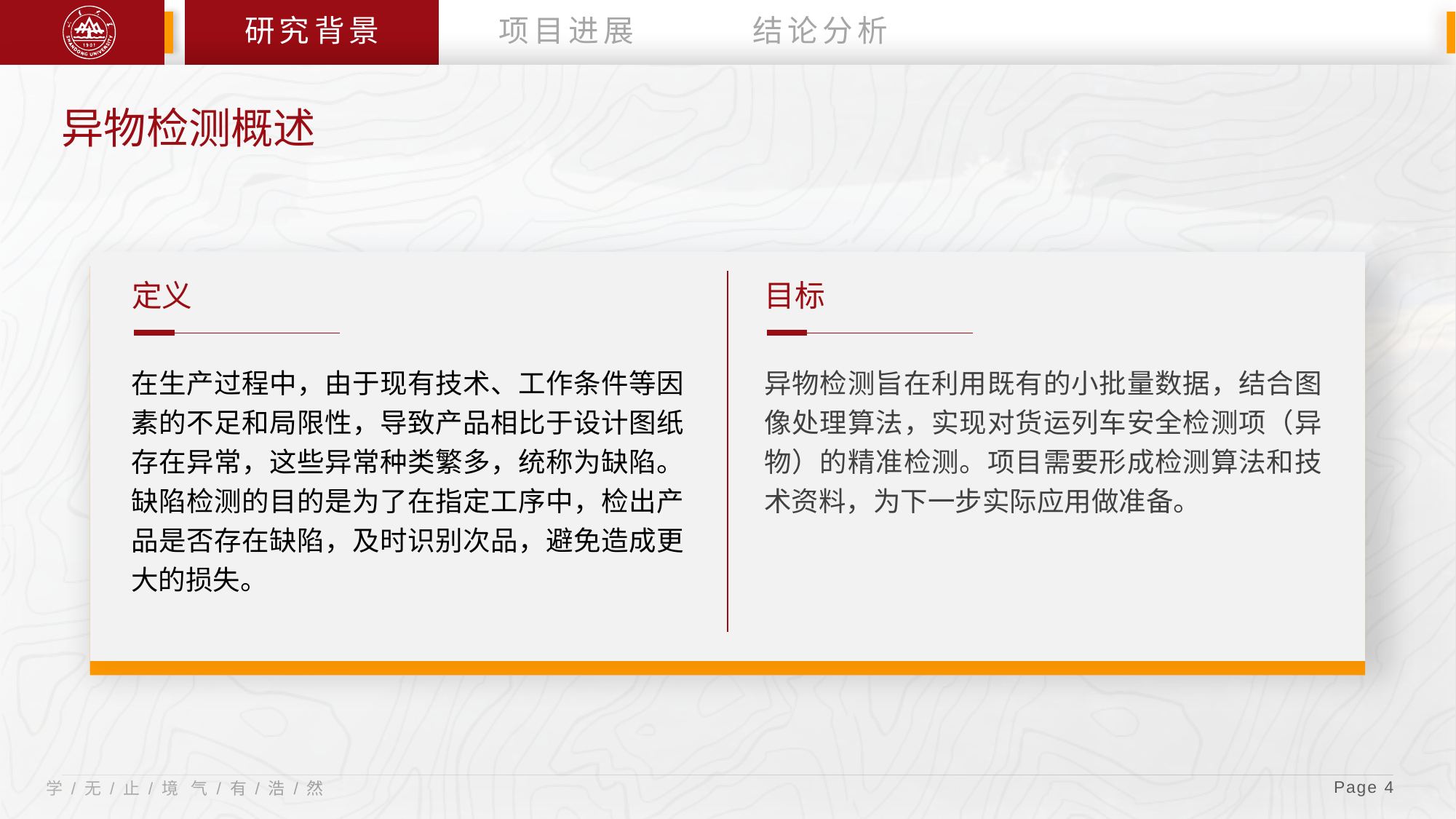

研究背景
项目进展
结论分析
异物检测概述

定义
目标
在生产过程中，由于现有技术、工作条件等因素的不足和局限性，导致产品相比于设计图纸存在异常，这些异常种类繁多，统称为缺陷。缺陷检测的目的是为了在指定工序中，检出产品是否存在缺陷，及时识别次品，避免造成更大的损失。
异物检测旨在利用既有的小批量数据，结合图像处理算法，实现对货运列车安全检测项（异物）的精准检测。项目需要形成检测算法和技术资料，为下一步实际应用做准备。
  Page 4